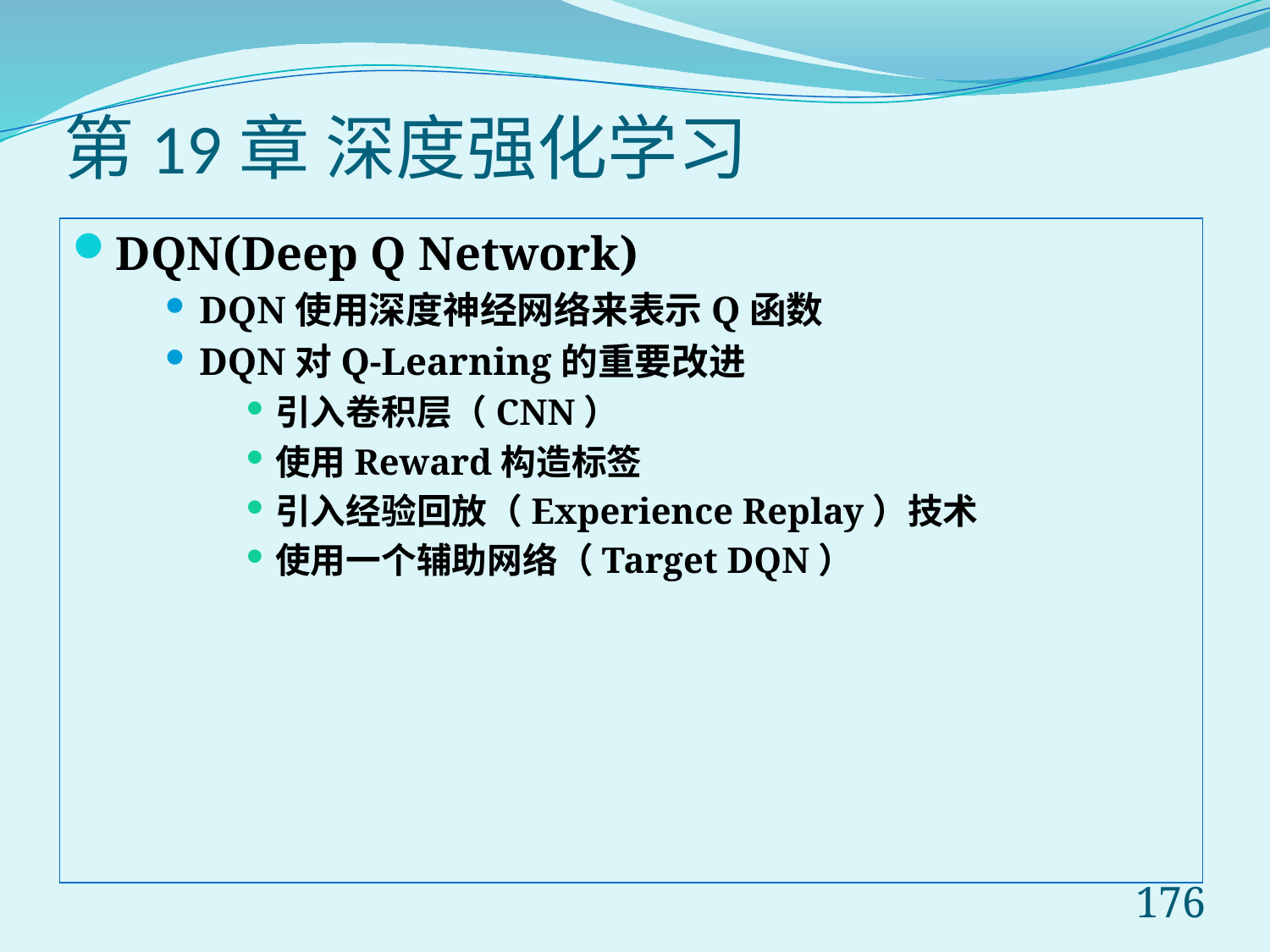

# 第19章 深度强化学习
DQN(Deep Q Network)
DQN使用深度神经网络来表示Q函数
DQN对Q-Learning的重要改进
引入卷积层（CNN）
使用Reward构造标签
引入经验回放（Experience Replay）技术
使用一个辅助网络（Target DQN）

176